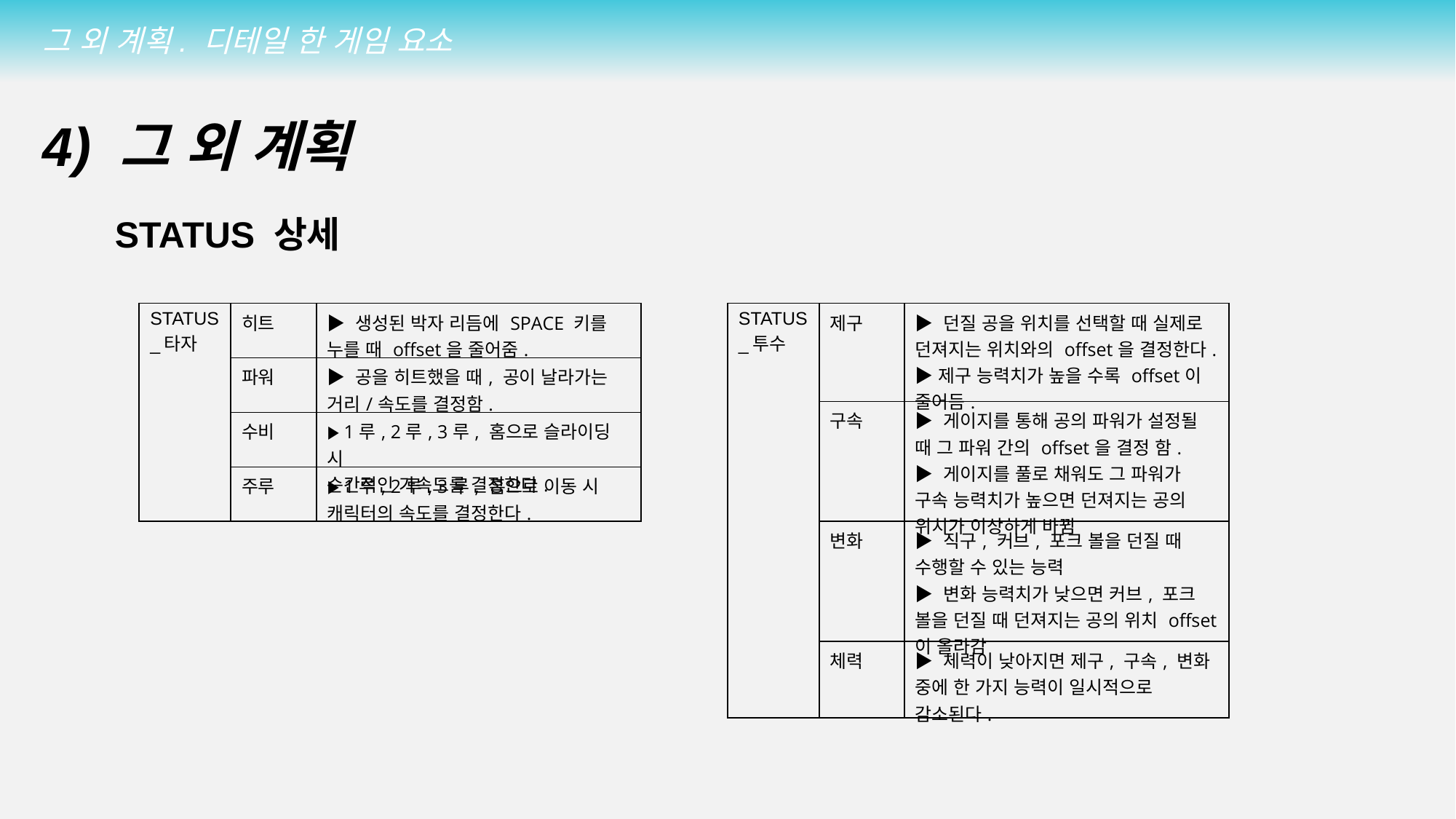

그 외 계획. 디테일 한 게임 요소
4) 그 외 계획

STATUS 상세
| STATUS\_타자 | 히트 | ▶ 생성된 박자 리듬에 SPACE 키를 누를 때 offset을 줄어줌. |
| --- | --- | --- |
| 플레이 방법 | 파워 | ▶ 공을 히트했을 때, 공이 날라가는 거리/속도를 결정함. |
|  | 수비 | ▶ 1루, 2루, 3루, 홈으로 슬라이딩 시 순간적인 가속도를 결정한다. |
|  | 주루 | ▶ 1루, 2루, 3루, 홈으로 이동 시 캐릭터의 속도를 결정한다. |
| STATUS\_투수 | 제구 | ▶ 던질 공을 위치를 선택할 때 실제로 던져지는 위치와의 offset을 결정한다. ▶제구 능력치가 높을 수록 offset이 줄어듬. |
| --- | --- | --- |
| 플레이 방법 | 구속 | ▶ 게이지를 통해 공의 파워가 설정될 때 그 파워 간의 offset을 결정 함. ▶ 게이지를 풀로 채워도 그 파워가 구속 능력치가 높으면 던져지는 공의 위치가 이상하게 바뀜 |
|  | 변화 | ▶ 직구, 커브, 포크 볼을 던질 때 수행할 수 있는 능력 ▶ 변화 능력치가 낮으면 커브, 포크 볼을 던질 때 던져지는 공의 위치 offset이 올라감 |
|  | 체력 | ▶ 체력이 낮아지면 제구, 구속, 변화 중에 한 가지 능력이 일시적으로 감소된다. |